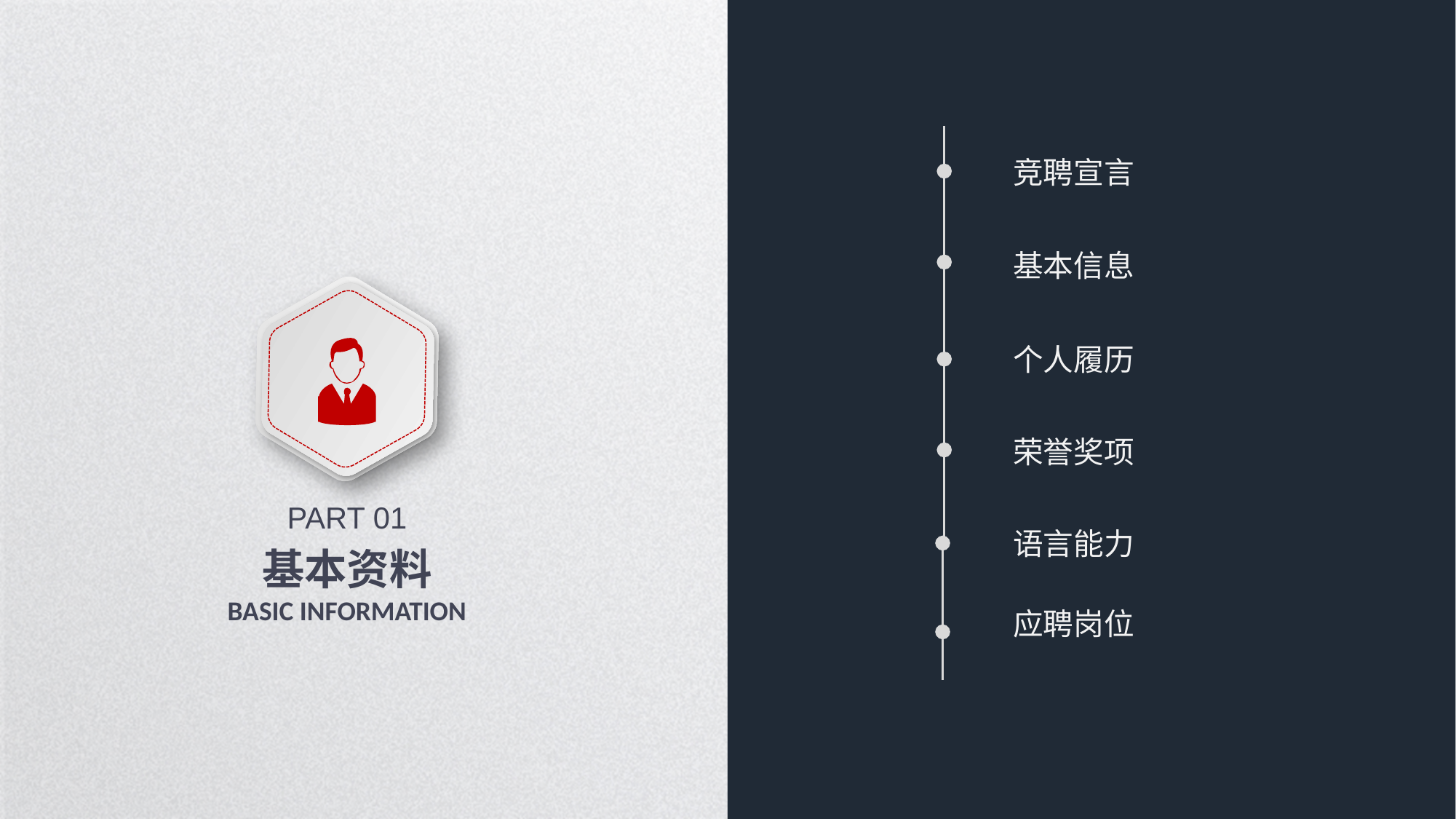

竞聘宣言
基本信息

个人履历
荣誉奖项
PART 01
基本资料
BASIC INFORMATION
语言能力
应聘岗位
延时符